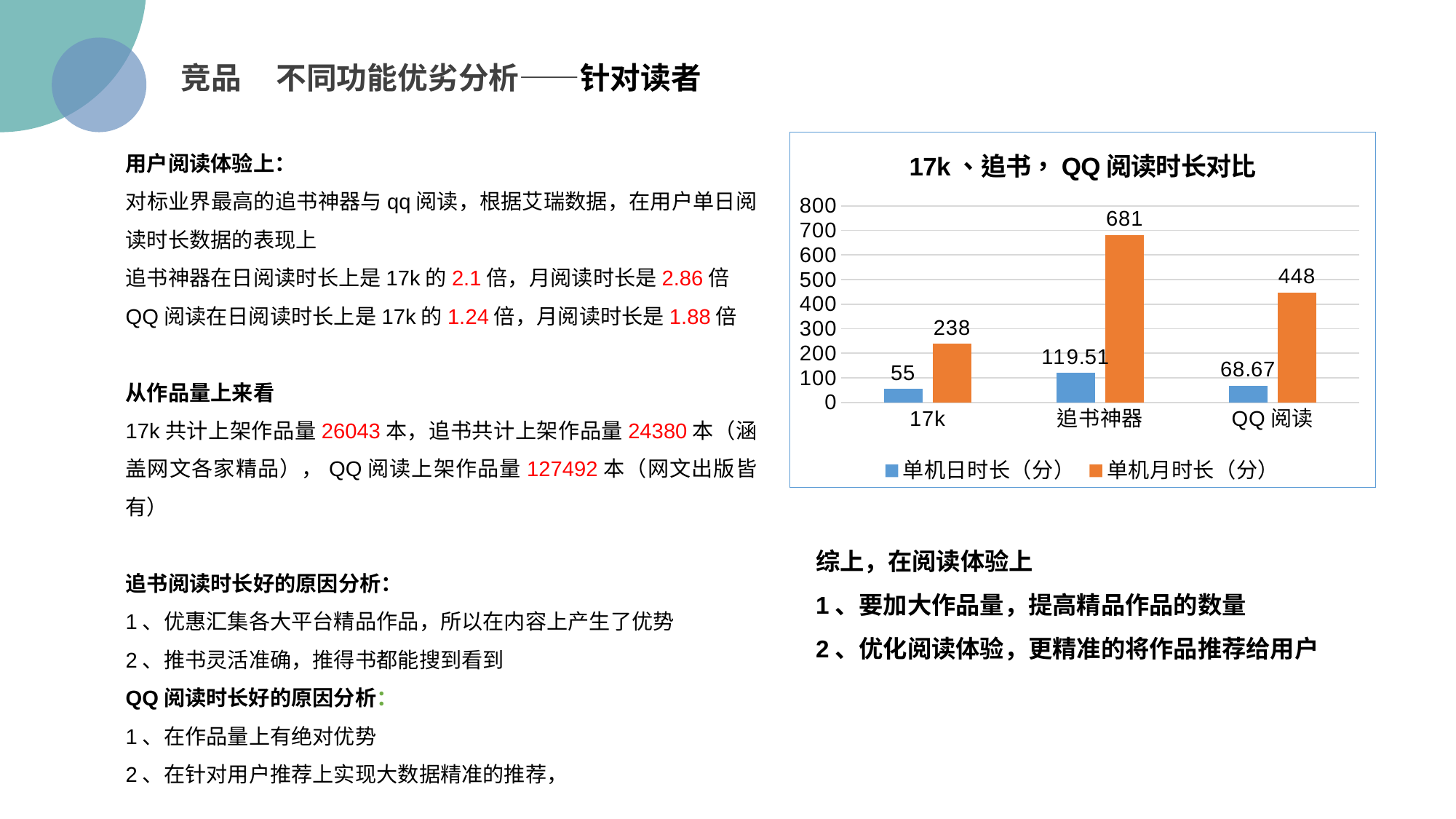

竞品     不同功能优劣分析——针对读者
用户阅读体验上：
对标业界最高的追书神器与qq阅读，根据艾瑞数据，在用户单日阅读时长数据的表现上
追书神器在日阅读时长上是17k的2.1倍，月阅读时长是2.86倍
QQ阅读在日阅读时长上是17k的1.24倍，月阅读时长是1.88倍

从作品量上来看
17k共计上架作品量26043本，追书共计上架作品量24380本（涵盖网文各家精品），QQ阅读上架作品量127492本（网文出版皆有）

追书阅读时长好的原因分析：
1、优惠汇集各大平台精品作品，所以在内容上产生了优势
2、推书灵活准确，推得书都能搜到看到
QQ阅读时长好的原因分析：
1、在作品量上有绝对优势
2、在针对用户推荐上实现大数据精准的推荐，

### Chart: 17k、追书，QQ阅读时长对比

| Category | 单机日时长（分） | 单机月时长（分） |
|---|---|---|
| 17k | 55.0 | 238.0 |
| 追书神器 | 119.51 | 681.0 |
| QQ阅读 | 68.67 | 448.0 |
综上，在阅读体验上
1、要加大作品量，提高精品作品的数量
2、优化阅读体验，更精准的将作品推荐给用户